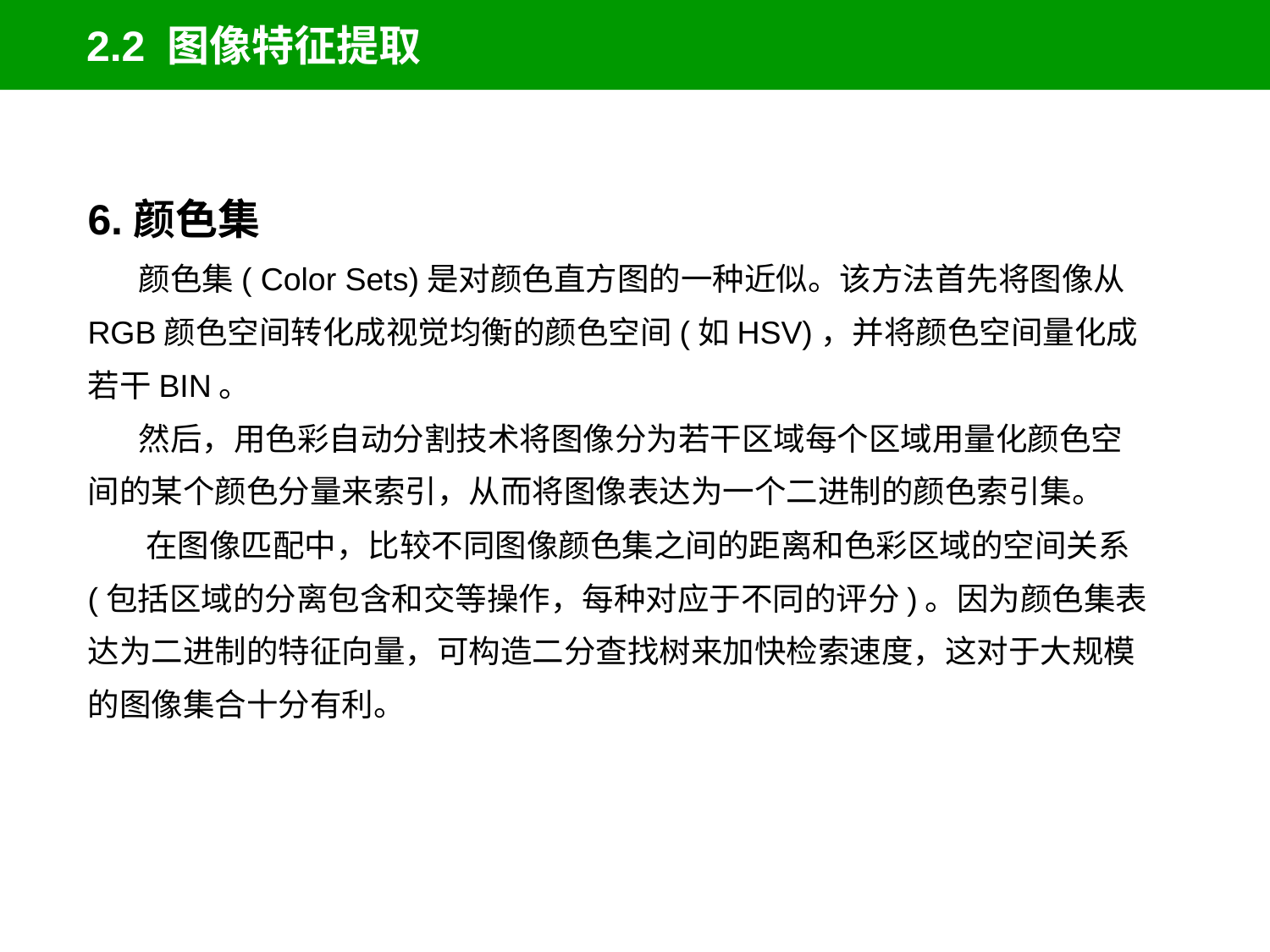

# 2.2 图像特征提取
6.颜色集
      颜色集( Color Sets)是对颜色直方图的一种近似。该方法首先将图像从RGB颜色空间转化成视觉均衡的颜色空间(如HSV)，并将颜色空间量化成若干BIN。
      然后，用色彩自动分割技术将图像分为若干区域每个区域用量化颜色空间的某个颜色分量来索引，从而将图像表达为一个二进制的颜色索引集。
       在图像匹配中，比较不同图像颜色集之间的距离和色彩区域的空间关系(包括区域的分离包含和交等操作，每种对应于不同的评分)。因为颜色集表达为二进制的特征向量，可构造二分查找树来加快检索速度，这对于大规模的图像集合十分有利。